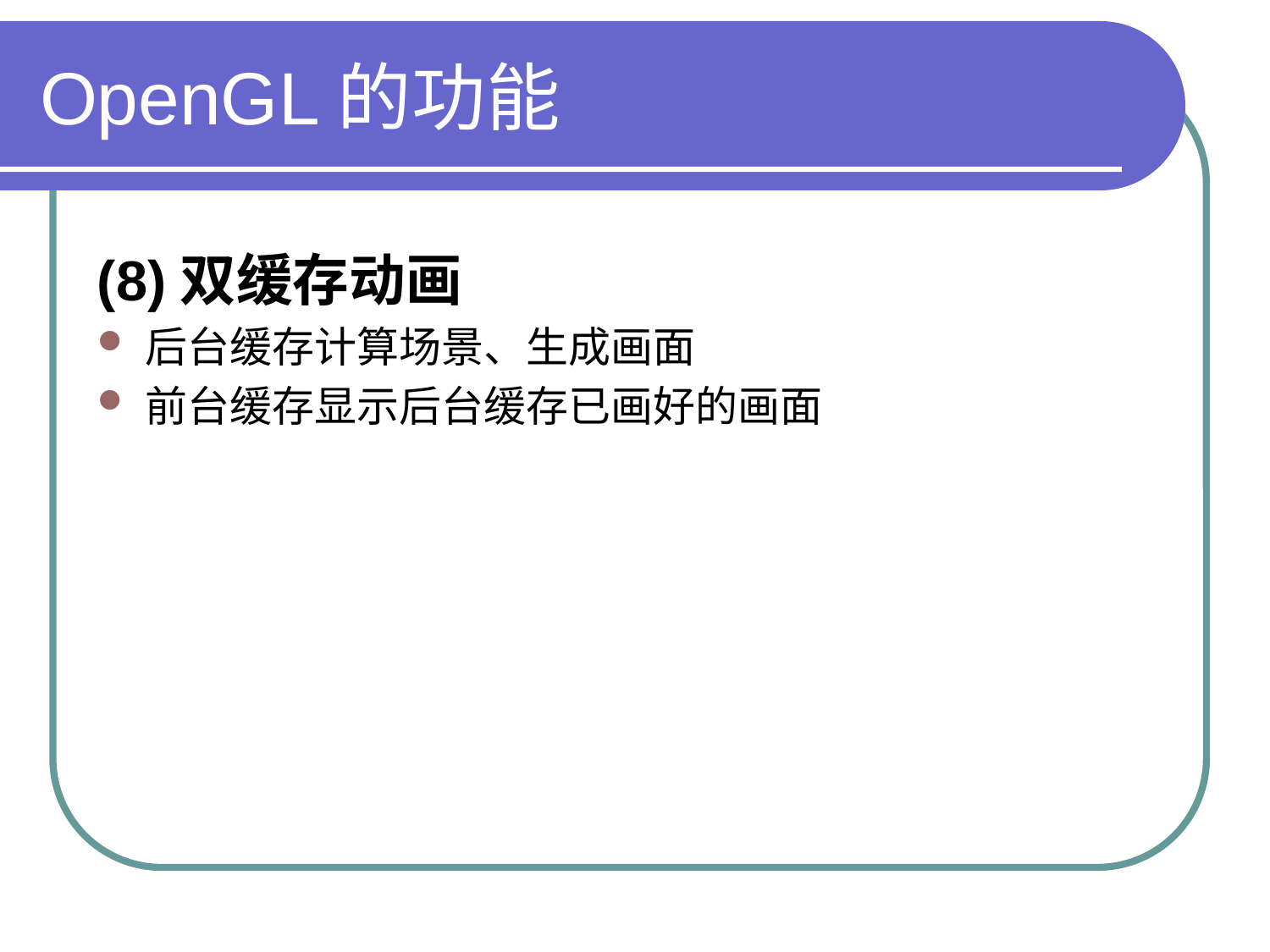

# OpenGL的功能
(8)双缓存动画
后台缓存计算场景、生成画面
前台缓存显示后台缓存已画好的画面